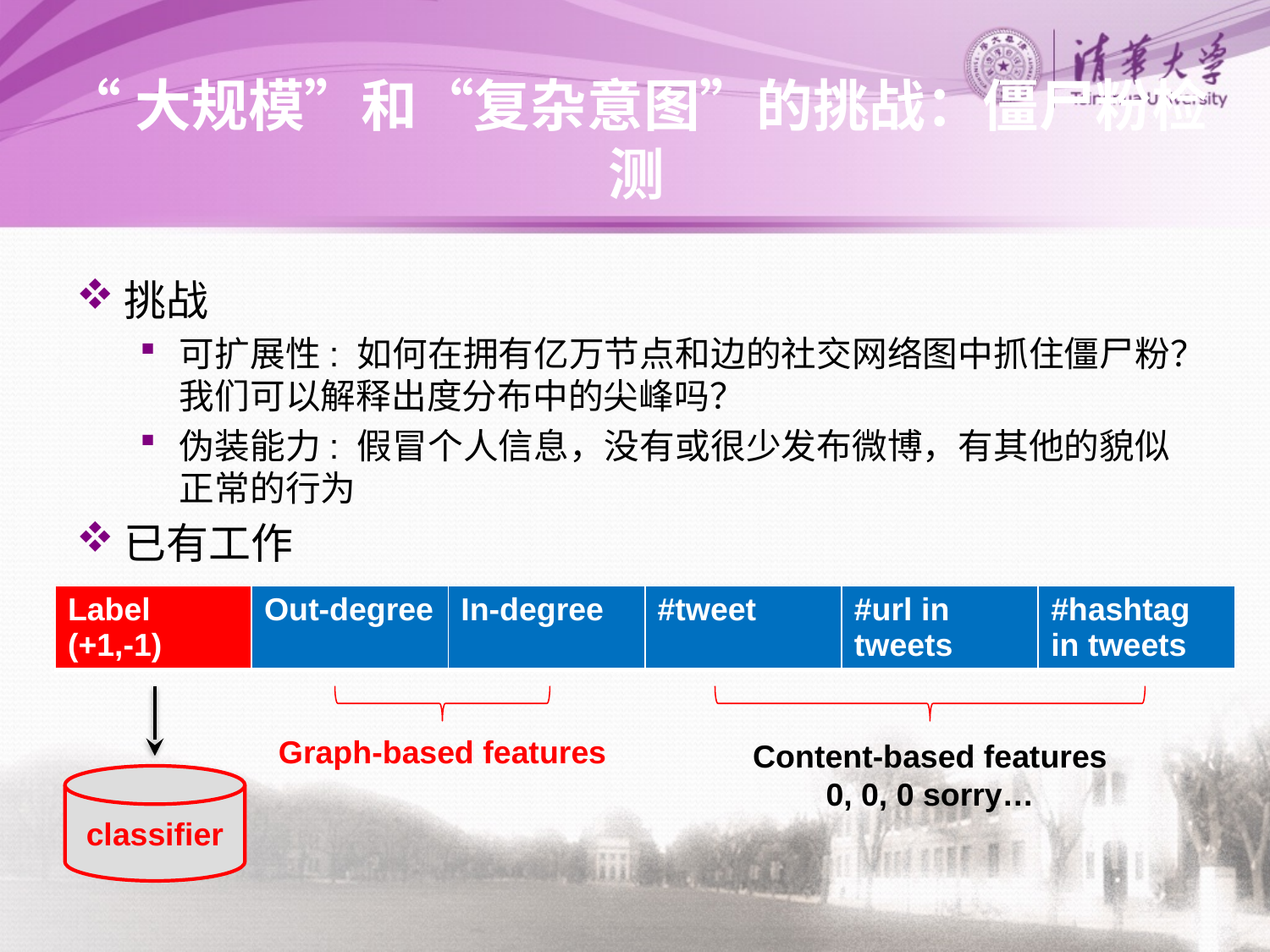

# “大规模”和“复杂意图”的挑战：僵尸粉检测
挑战
可扩展性: 如何在拥有亿万节点和边的社交网络图中抓住僵尸粉？我们可以解释出度分布中的尖峰吗？
伪装能力: 假冒个人信息，没有或很少发布微博，有其他的貌似正常的行为
已有工作

| Label (+1,-1) | Out-degree | In-degree | #tweet | #url in tweets | #hashtag in tweets |
| --- | --- | --- | --- | --- | --- |

Graph-based features
Content-based features
0, 0, 0 sorry…
classifier